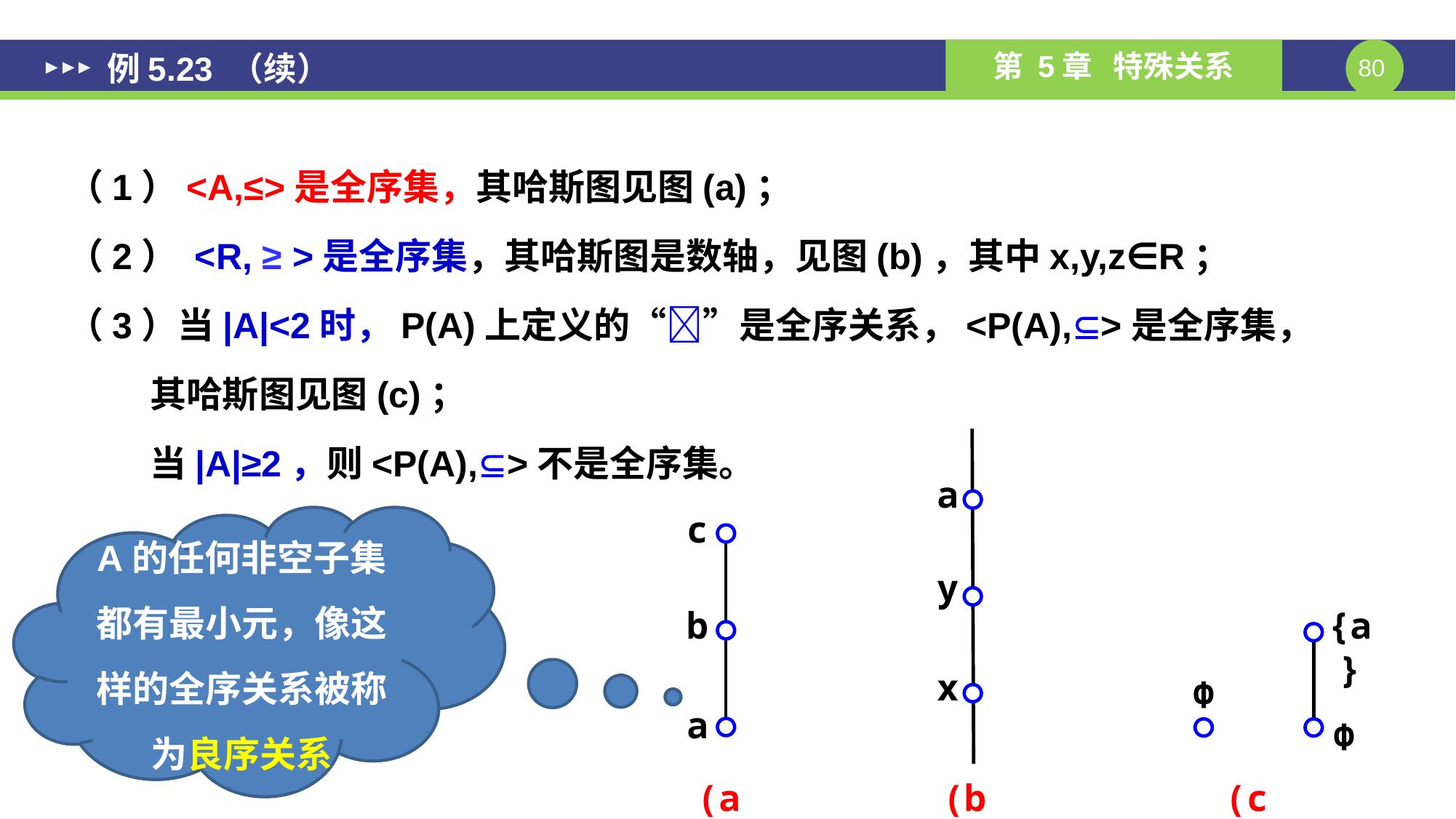

# 例5.23 （续）
（1）<A,≤>是全序集，其哈斯图见图(a)；
（2） <R, ≥ >是全序集，其哈斯图是数轴，见图(b)，其中x,y,z∈R；
（3）当|A|<2时，P(A)上定义的“⊆”是全序关系，<P(A),⊆>是全序集，
         其哈斯图见图(c)；
         当|A|≥2，则<P(A),⊆>不是全序集。

a

y

x

(b)
A的任何非空子集都有最小元，像这样的全序关系被称为良序关系
c

b

a

(a)
{a}

Φ
Φ

(c)